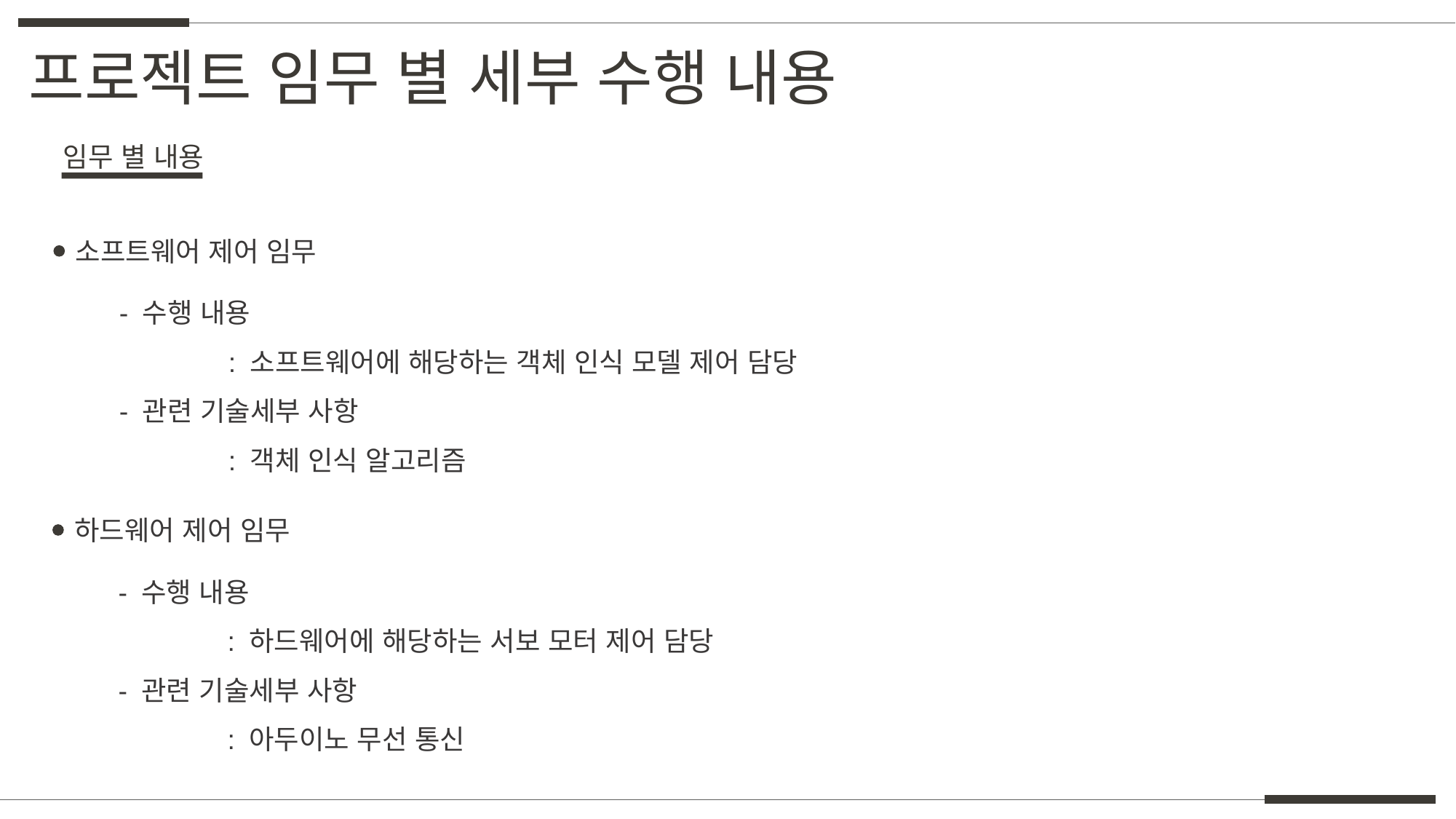

프로젝트 임무 별 세부 수행 내용
임무 별 내용

소프트웨어 제어 임무

- 수행 내용
	: 소프트웨어에 해당하는 객체 인식 모델 제어 담당
- 관련 기술세부 사항
	: 객체 인식 알고리즘
하드웨어 제어 임무

- 수행 내용
	: 하드웨어에 해당하는 서보 모터 제어 담당
- 관련 기술세부 사항
	: 아두이노 무선 통신